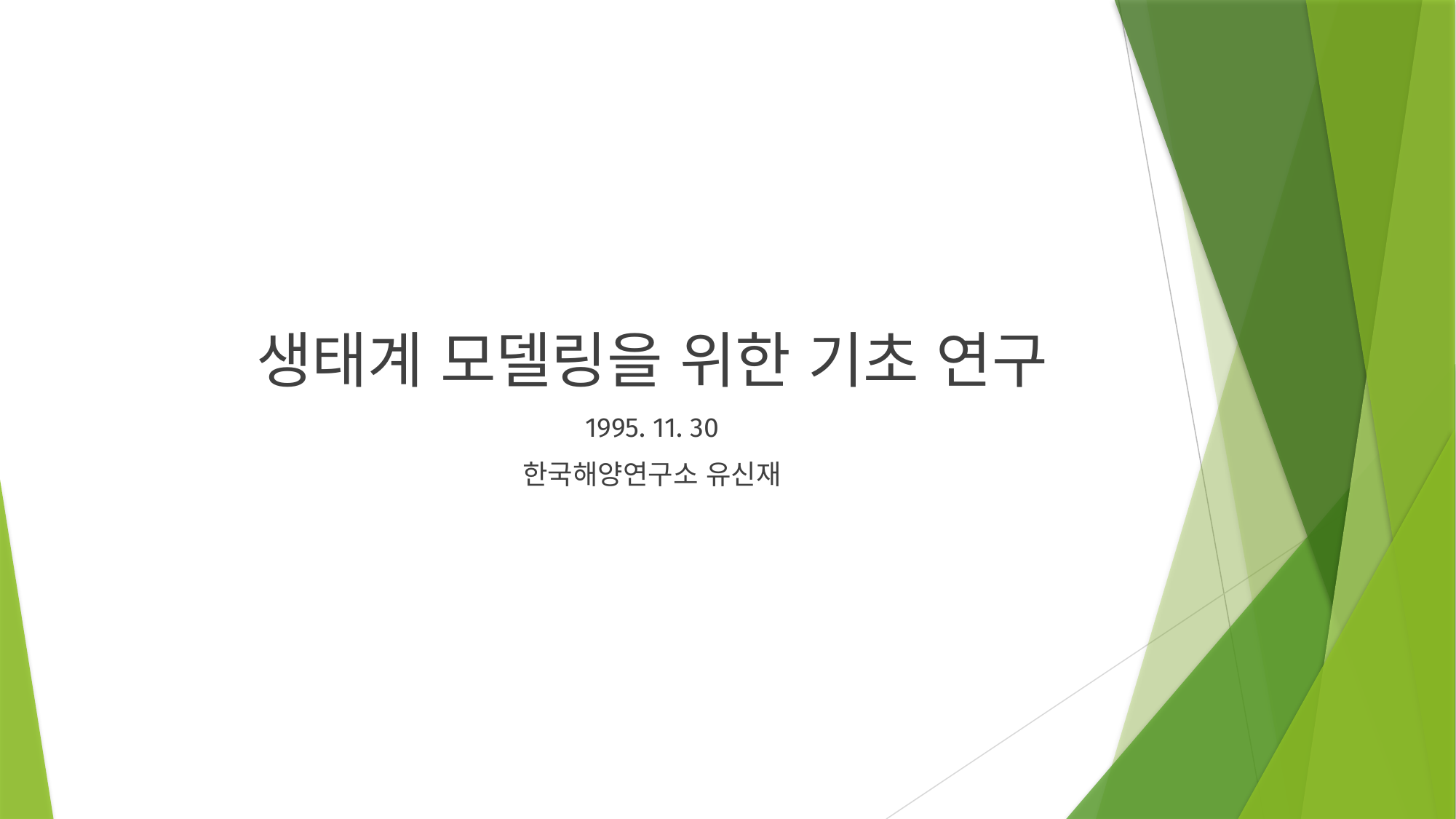

생태계 모델링을 위한 기초 연구
1995. 11. 30
한국해양연구소 유신재